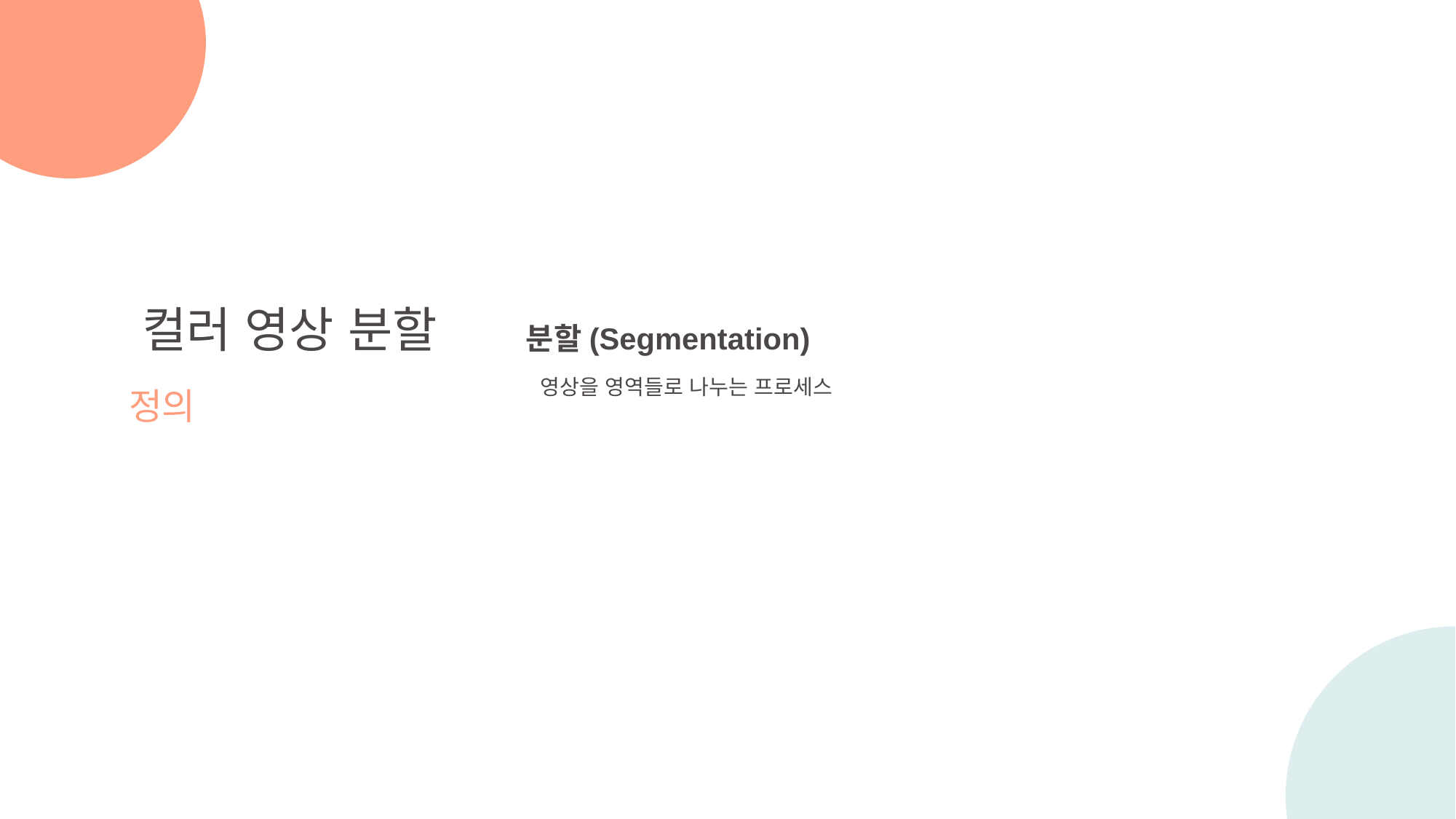

컬러 영상 분할
정의
분할(Segmentation)
영상을 영역들로 나누는 프로세스